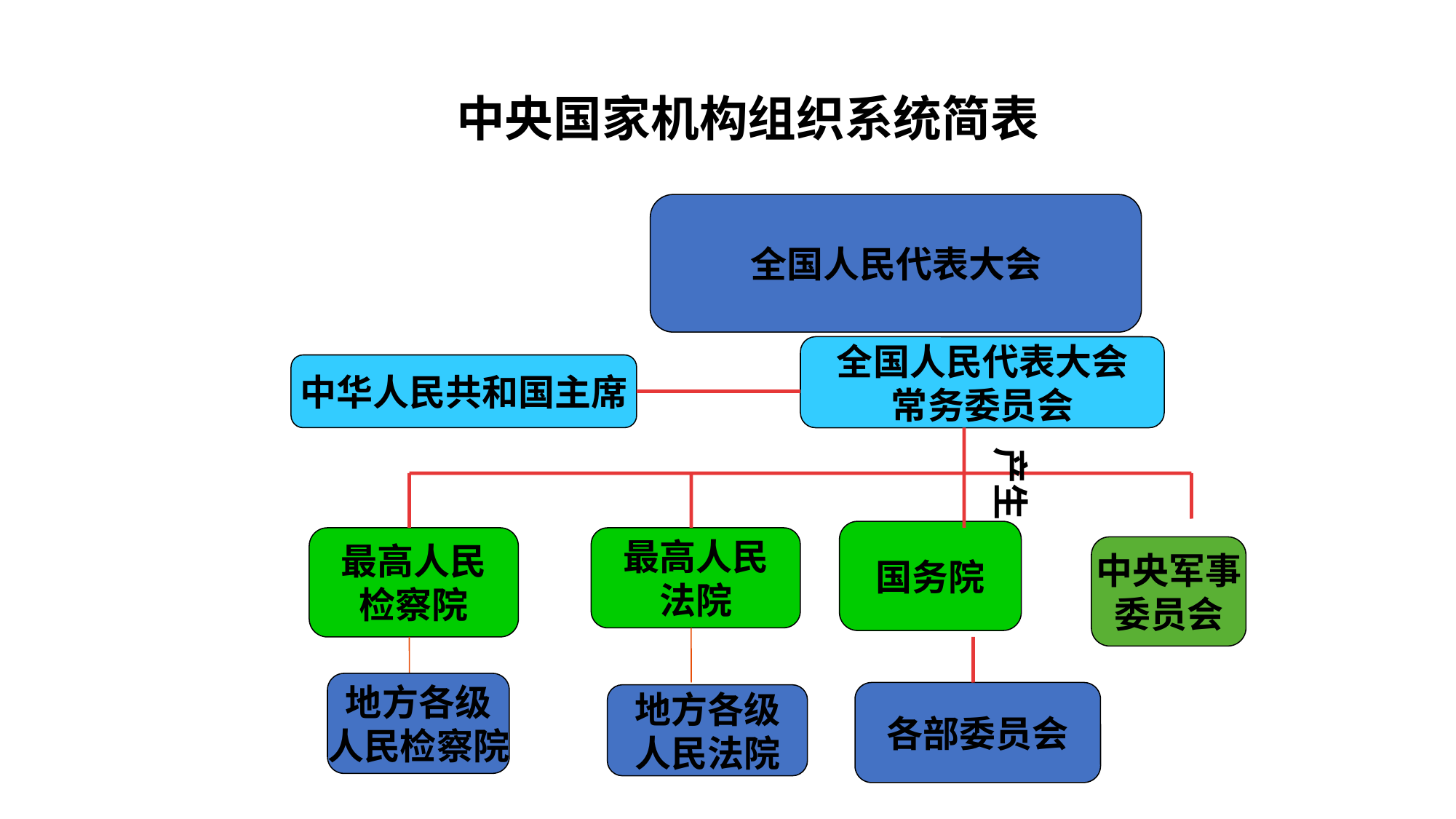

中央国家机构组织系统简表
全国人民代表大会

全国人民代表大会
常务委员会
中华人民共和国主席

产生

国务院
最高人民
检察院
最高人民
法院
中央军事
委员会

地方各级
人民检察院
各部委员会
地方各级
人民法院